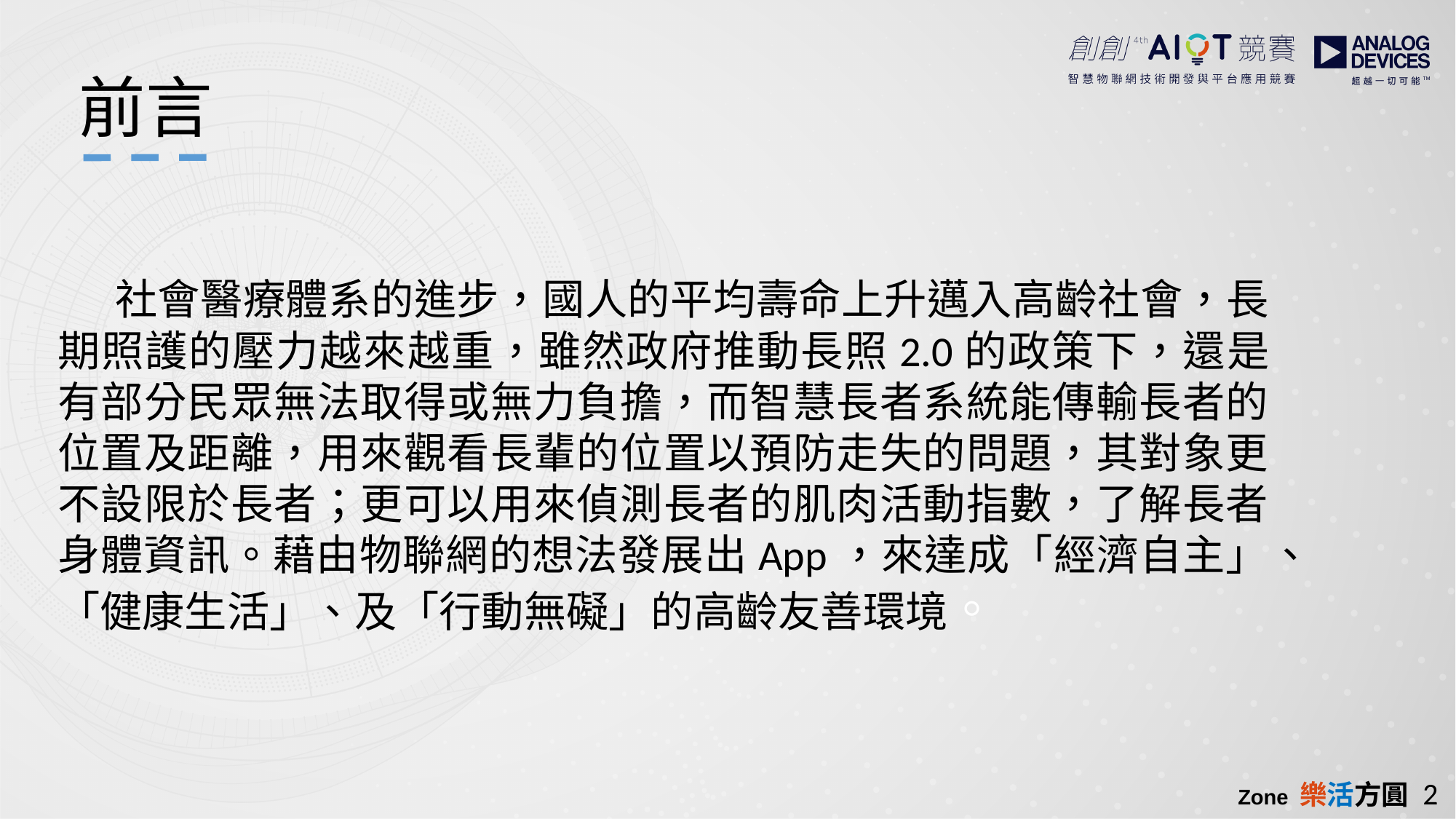

# 前言
    社會醫療體系的進步，國人的平均壽命上升邁入高齡社會，長期照護的壓力越來越重，雖然政府推動長照2.0的政策下，還是有部分民眾無法取得或無力負擔，而智慧長者系統能傳輸長者的位置及距離，用來觀看長輩的位置以預防走失的問題，其對象更不設限於長者；更可以用來偵測長者的肌肉活動指數，了解長者身體資訊。藉由物聯網的想法發展出App，來達成「經濟自主」、「健康生活」、及「行動無礙」的高齡友善環境。
2
Zone 樂活方圓